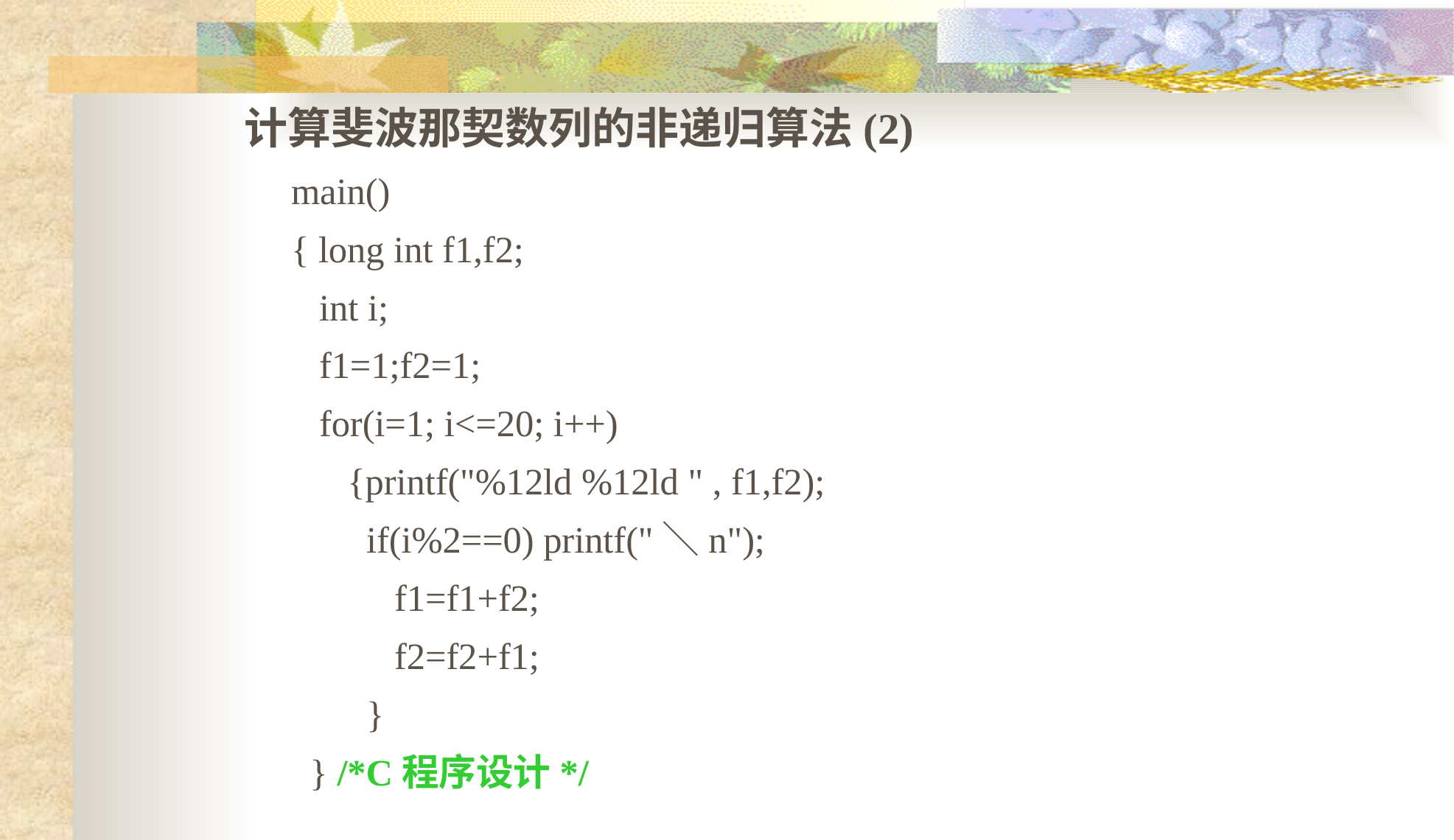

计算斐波那契数列的非递归算法(2)
     main()
     { long int f1,f2;
        int i;
        f1=1;f2=1;
        for(i=1; i<=20; i++)
           {printf("%12ld %12ld " , f1,f2);
             if(i%2==0) printf("＼n");
                f1=f1+f2;
                f2=f2+f1;
             }
       } /*C程序设计*/